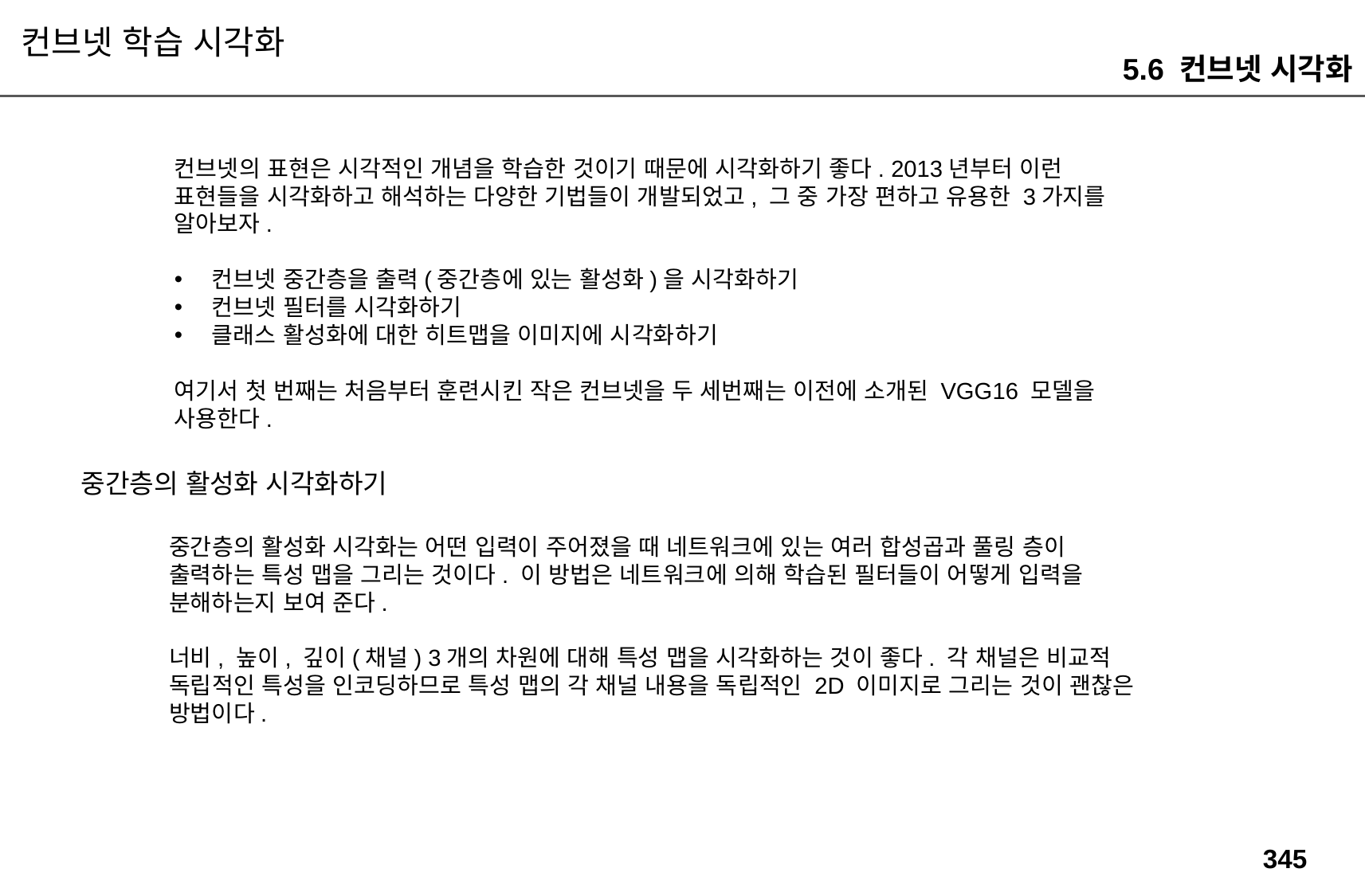

컨브넷 학습 시각화
5.6 컨브넷 시각화
컨브넷의 표현은 시각적인 개념을 학습한 것이기 때문에 시각화하기 좋다. 2013년부터 이런 표현들을 시각화하고 해석하는 다양한 기법들이 개발되었고, 그 중 가장 편하고 유용한 3가지를 알아보자.

컨브넷 중간층을 출력(중간층에 있는 활성화)을 시각화하기
컨브넷 필터를 시각화하기
클래스 활성화에 대한 히트맵을 이미지에 시각화하기

여기서 첫 번째는 처음부터 훈련시킨 작은 컨브넷을 두 세번째는 이전에 소개된 VGG16 모델을 사용한다.
 중간층의 활성화 시각화하기
중간층의 활성화 시각화는 어떤 입력이 주어졌을 때 네트워크에 있는 여러 합성곱과 풀링 층이 출력하는 특성 맵을 그리는 것이다. 이 방법은 네트워크에 의해 학습된 필터들이 어떻게 입력을 분해하는지 보여 준다.

너비, 높이, 깊이(채널) 3개의 차원에 대해 특성 맵을 시각화하는 것이 좋다. 각 채널은 비교적 독립적인 특성을 인코딩하므로 특성 맵의 각 채널 내용을 독립적인 2D 이미지로 그리는 것이 괜찮은 방법이다.